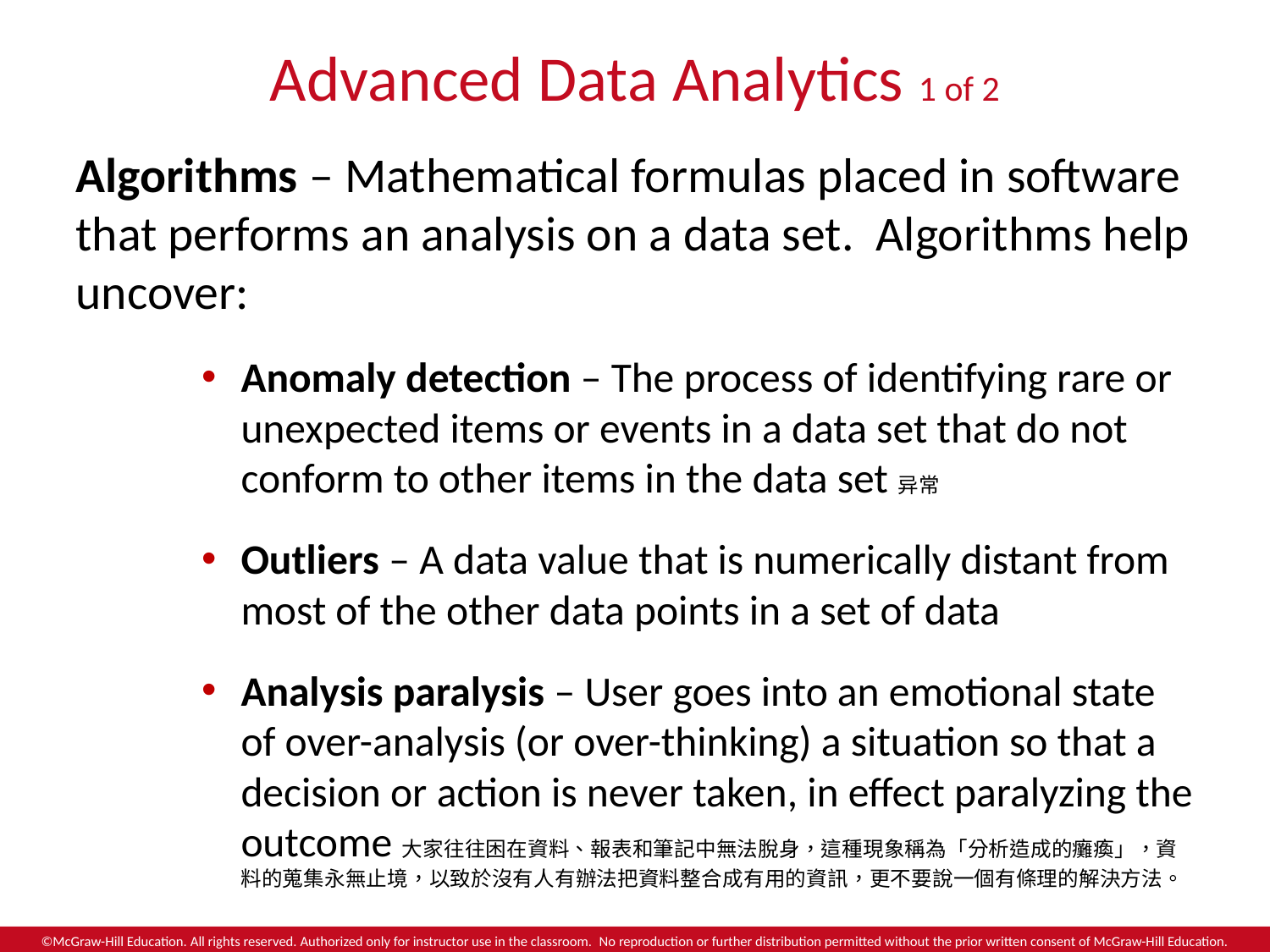

# Advanced Data Analytics 1 of 2
Algorithms – Mathematical formulas placed in software that performs an analysis on a data set.  Algorithms help uncover:
Anomaly detection – The process of identifying rare or unexpected items or events in a data set that do not conform to other items in the data set异常
Outliers – A data value that is numerically distant from most of the other data points in a set of data
Analysis paralysis – User goes into an emotional state of over-analysis (or over-thinking) a situation so that a decision or action is never taken, in effect paralyzing the outcome大家往往困在資料、報表和筆記中無法脫身，這種現象稱為「分析造成的癱瘓」，資料的蒐集永無止境，以致於沒有人有辦法把資料整合成有用的資訊，更不要說一個有條理的解決方法。